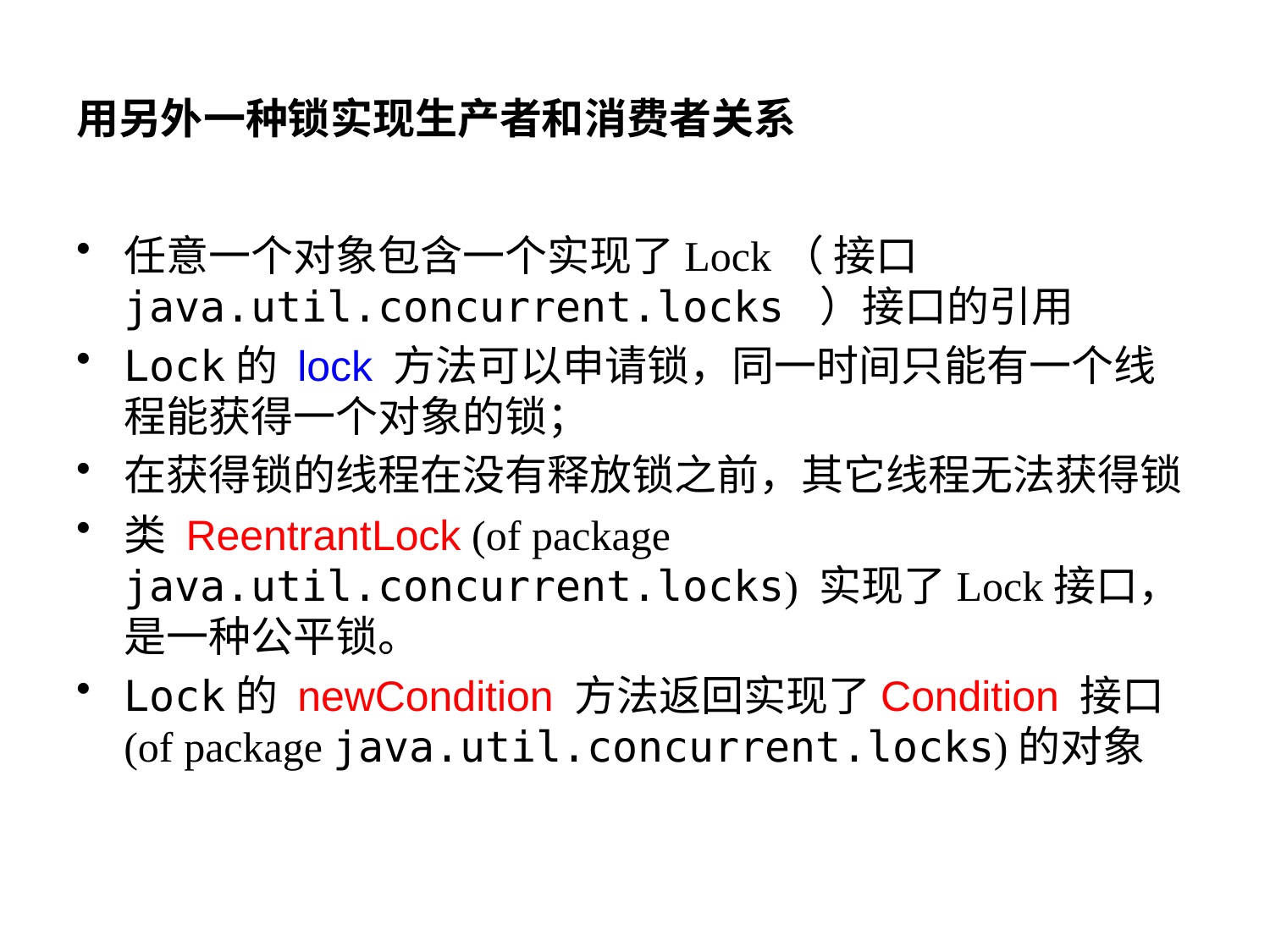

# 用另外一种锁实现生产者和消费者关系
任意一个对象包含一个实现了Lock（ 接口java.util.concurrent.locks ）接口的引用
Lock的 lock 方法可以申请锁，同一时间只能有一个线程能获得一个对象的锁；
在获得锁的线程在没有释放锁之前，其它线程无法获得锁
类 ReentrantLock (of package java.util.concurrent.locks) 实现了Lock接口，是一种公平锁。
Lock的 newCondition 方法返回实现了Condition 接口 (of package java.util.concurrent.locks)的对象